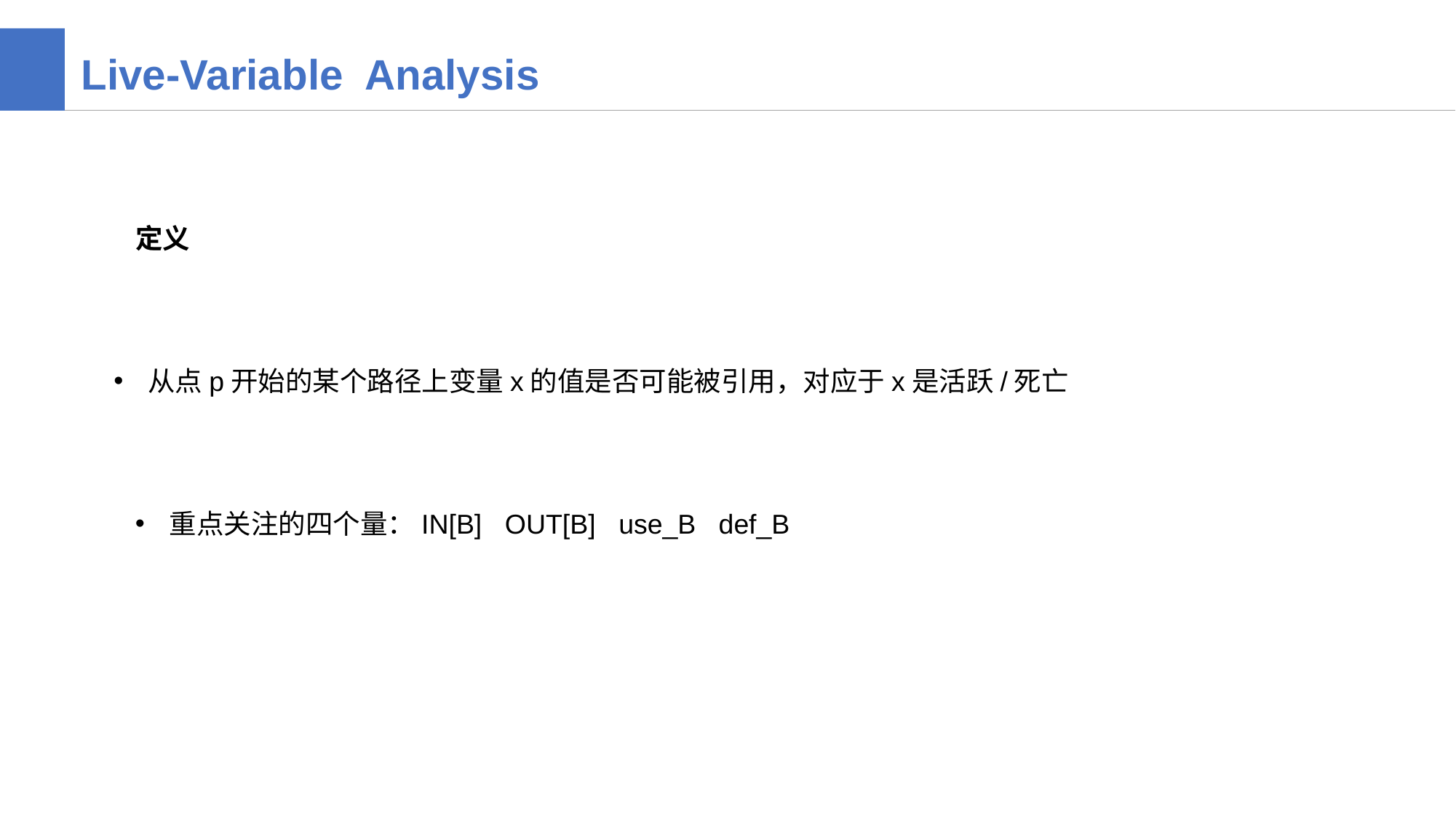

Live-Variable  Analysis
定义
从点p开始的某个路径上变量x的值是否可能被引用，对应于x是活跃/死亡
重点关注的四个量：IN[B]   OUT[B]   use_B   def_B